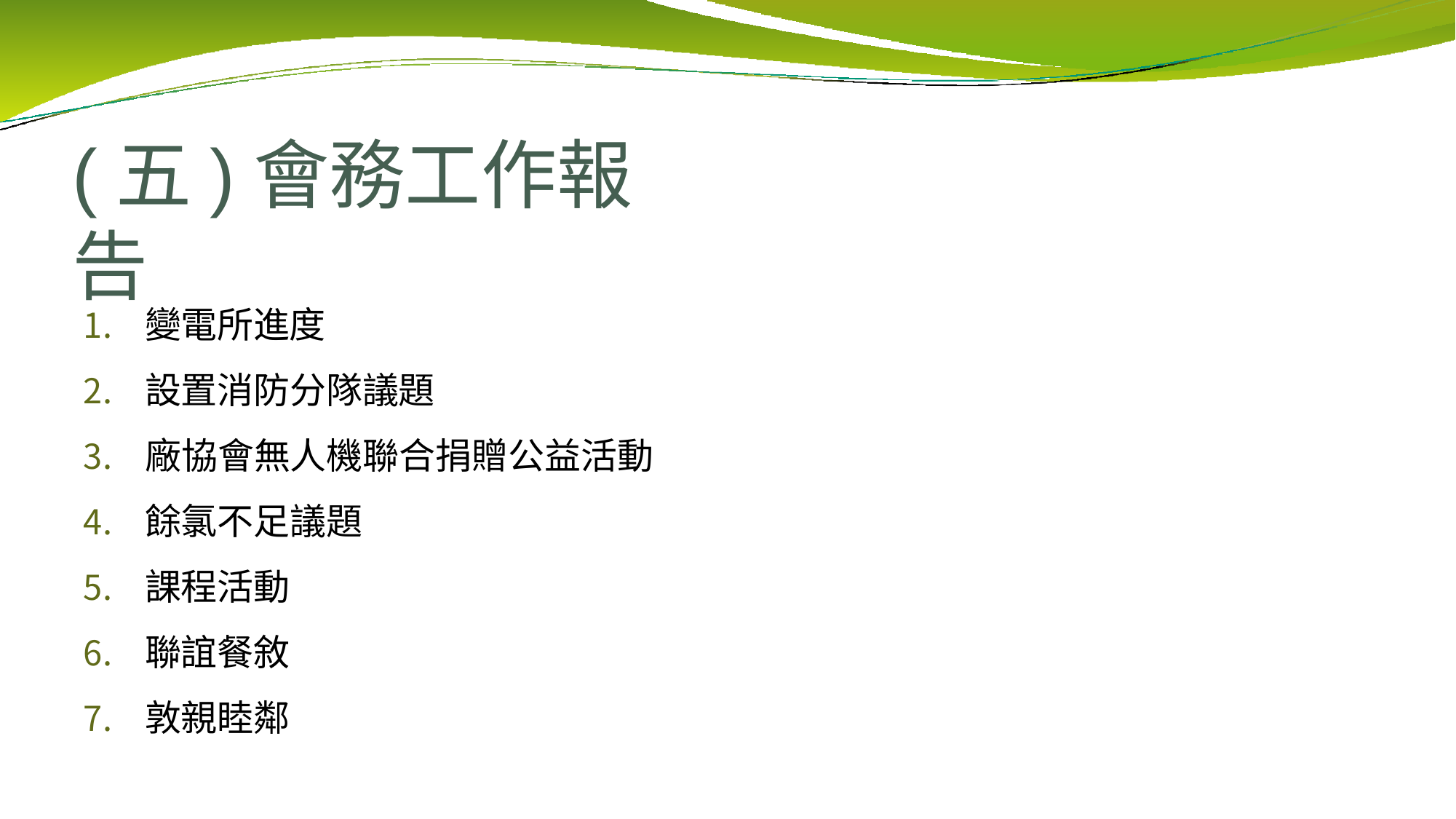

# (五)會務工作報告
變電所進度
設置消防分隊議題
廠協會無人機聯合捐贈公益活動
餘氯不足議題
課程活動
聯誼餐敘
敦親睦鄰